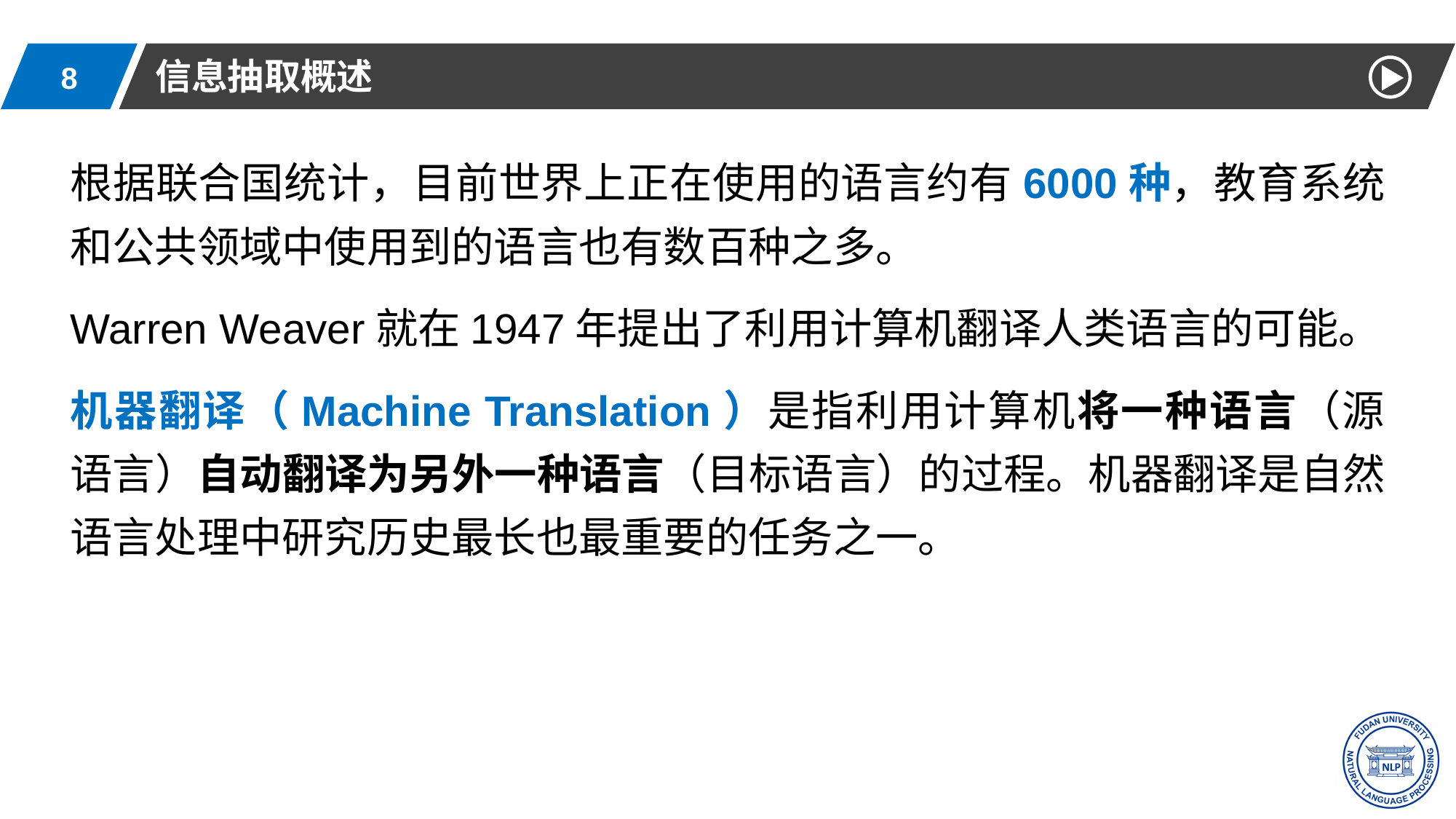

信息抽取概述
8

根据联合国统计，目前世界上正在使用的语言约有6000种，教育系统和公共领域中使用到的语言也有数百种之多。
Warren Weaver就在1947年提出了利用计算机翻译人类语言的可能。
机器翻译（Machine Translation）是指利用计算机将一种语言（源语言）自动翻译为另外一种语言（目标语言）的过程。机器翻译是自然语言处理中研究历史最长也最重要的任务之一。
3